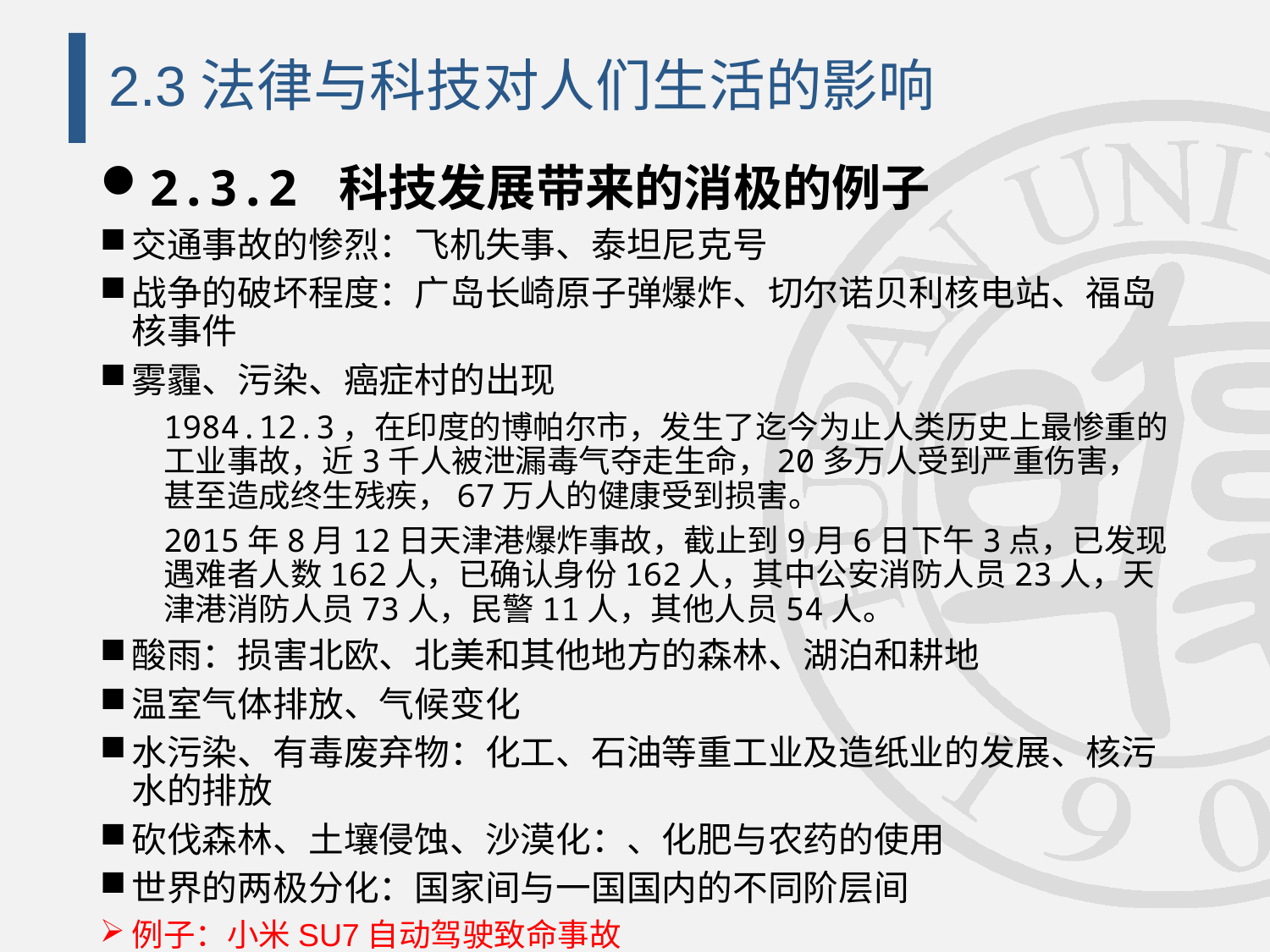

# 2.3法律与科技对人们生活的影响
2.3.2 科技发展带来的消极的例子
交通事故的惨烈：飞机失事、泰坦尼克号
战争的破坏程度：广岛长崎原子弹爆炸、切尔诺贝利核电站、福岛核事件
雾霾、污染、癌症村的出现
1984.12.3，在印度的博帕尔市，发生了迄今为止人类历史上最惨重的工业事故，近3千人被泄漏毒气夺走生命，20多万人受到严重伤害，甚至造成终生残疾，67万人的健康受到损害。
2015年8月12日天津港爆炸事故，截止到9月6日下午3点，已发现遇难者人数162人，已确认身份162人，其中公安消防人员23人，天津港消防人员73人，民警11人，其他人员54人。
酸雨：损害北欧、北美和其他地方的森林、湖泊和耕地
温室气体排放、气候变化
水污染、有毒废弃物：化工、石油等重工业及造纸业的发展、核污水的排放
砍伐森林、土壤侵蚀、沙漠化：、化肥与农药的使用
世界的两极分化：国家间与一国国内的不同阶层间
例子：小米SU7自动驾驶致命事故